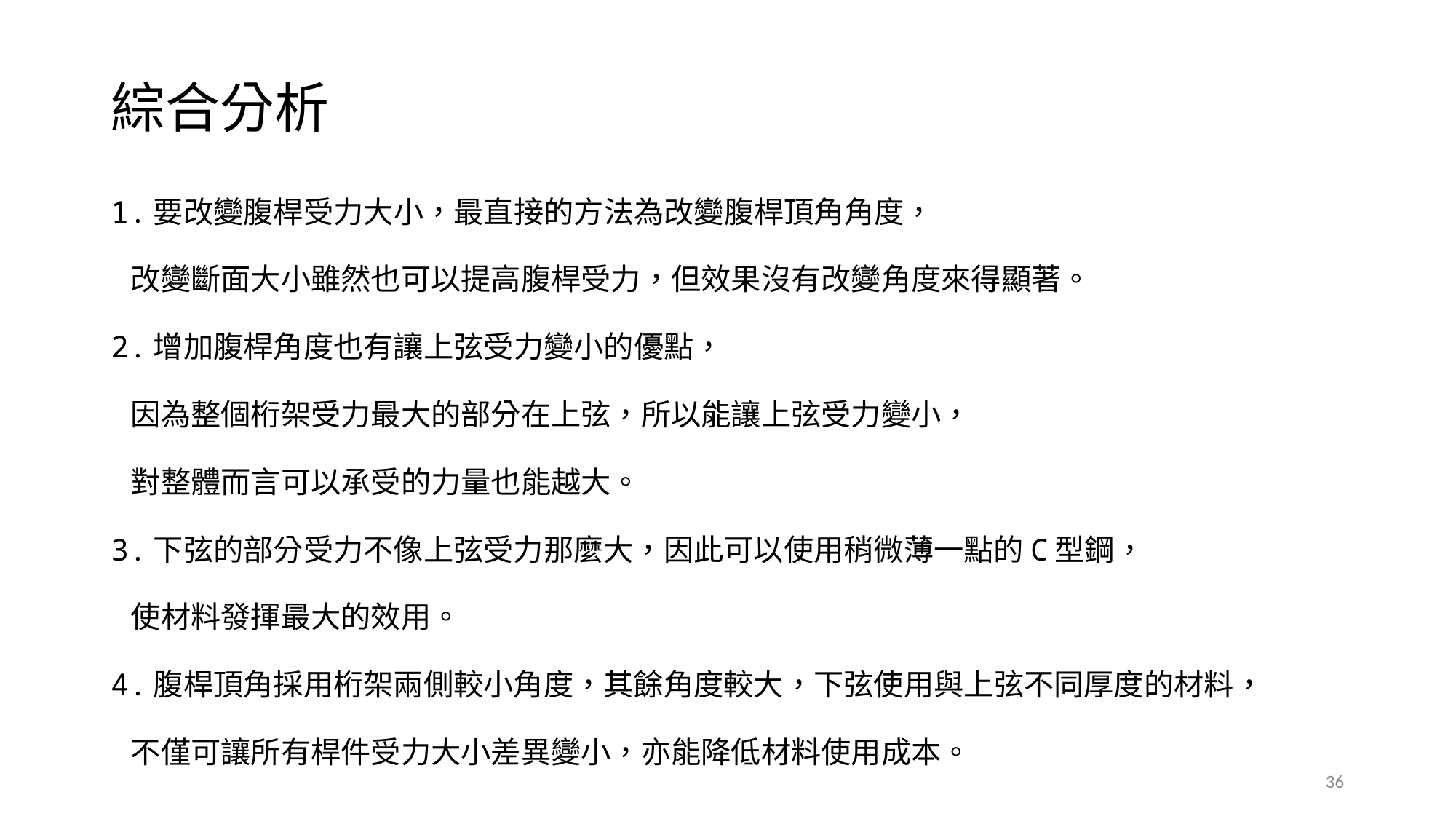

# 綜合分析
1.要改變腹桿受力大小，最直接的方法為改變腹桿頂角角度，
  改變斷面大小雖然也可以提高腹桿受力，但效果沒有改變角度來得顯著。
2.增加腹桿角度也有讓上弦受力變小的優點，
  因為整個桁架受力最大的部分在上弦，所以能讓上弦受力變小，
  對整體而言可以承受的力量也能越大。
3.下弦的部分受力不像上弦受力那麼大，因此可以使用稍微薄一點的C型鋼，
  使材料發揮最大的效用。
4.腹桿頂角採用桁架兩側較小角度，其餘角度較大，下弦使用與上弦不同厚度的材料，
  不僅可讓所有桿件受力大小差異變小，亦能降低材料使用成本。
36